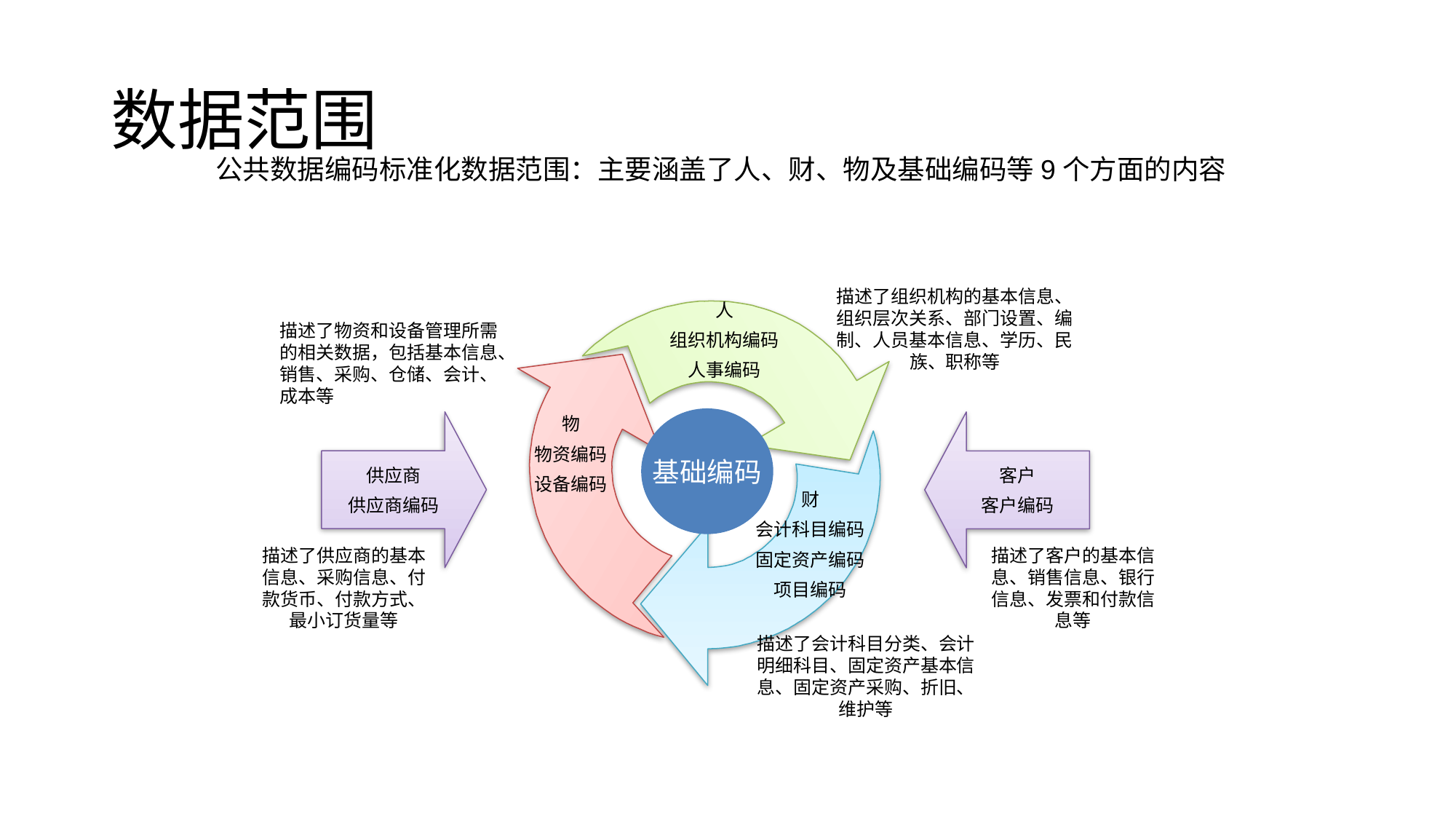

# 数据范围
公共数据编码标准化数据范围：主要涵盖了人、财、物及基础编码等9个方面的内容

供应商
供应商编码
客户
客户编码
描述了组织机构的基本信息、组织层次关系、部门设置、编制、人员基本信息、学历、民族、职称等
人
组织机构编码
人事编码
描述了物资和设备管理所需的相关数据，包括基本信息、销售、采购、仓储、会计、成本等
物
物资编码
设备编码
基础编码
财
会计科目编码
固定资产编码
项目编码
描述了供应商的基本信息、采购信息、付款货币、付款方式、最小订货量等
描述了客户的基本信息、销售信息、银行信息、发票和付款信息等
描述了会计科目分类、会计明细科目、固定资产基本信息、固定资产采购、折旧、维护等